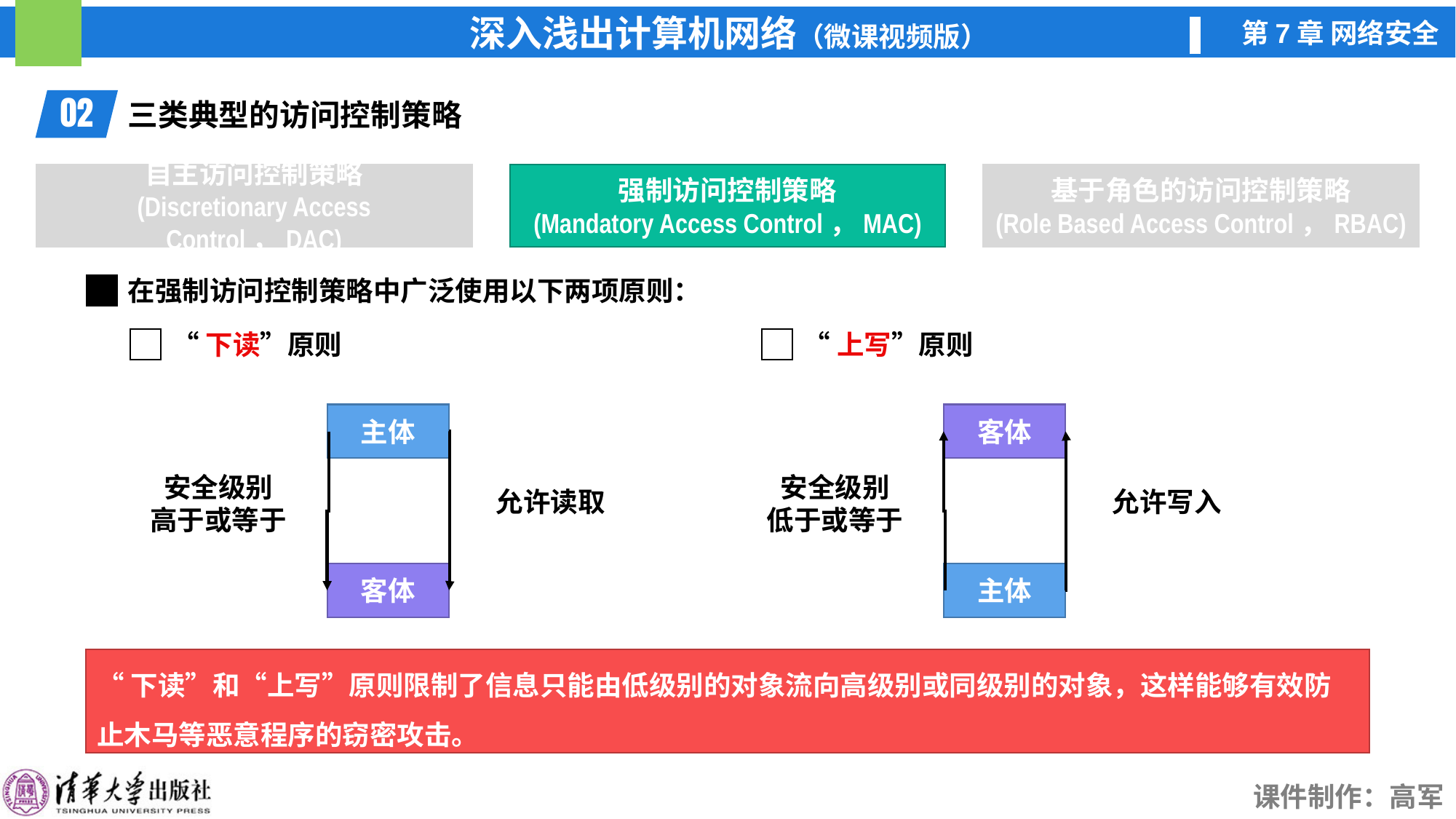

02
三类典型的访问控制策略
自主访问控制策略
(Discretionary Access Control，DAC)
强制访问控制策略
(Mandatory Access Control，MAC)
强制访问控制策略
(Mandatory Access Control，MAC)
基于角色的访问控制策略
(Role Based Access Control，RBAC)
在强制访问控制策略中广泛使用以下两项原则：

“下读”原则
“上写”原则

主体
安全级别
高于或等于
客体
客体
安全级别
低于或等于
主体
允许读取
允许写入
“下读”和“上写”原则限制了信息只能由低级别的对象流向高级别或同级别的对象，这样能够有效防止木马等恶意程序的窃密攻击。